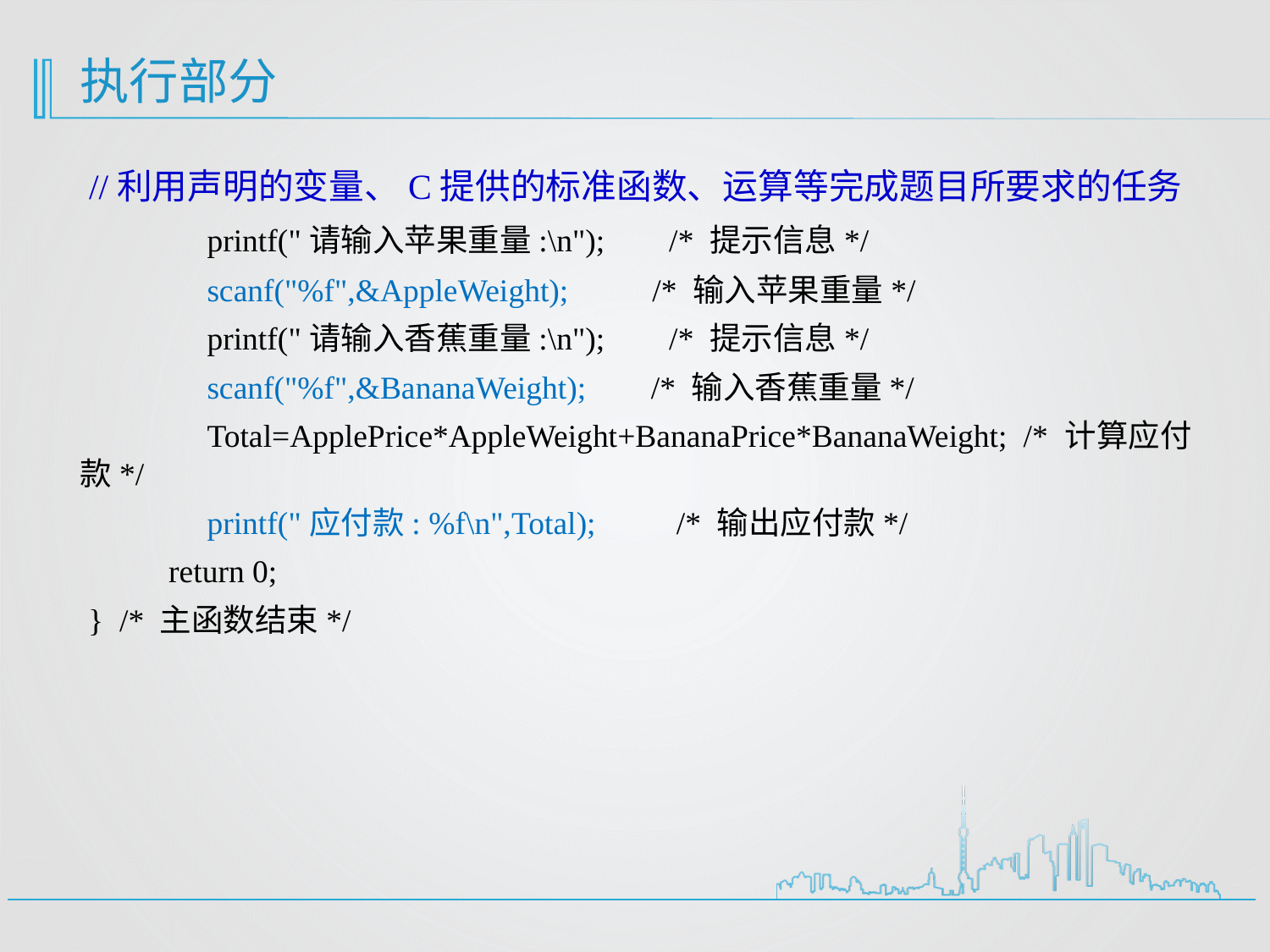

# 执行部分
 //利用声明的变量、C提供的标准函数、运算等完成题目所要求的任务
	printf("请输入苹果重量:\n");        /* 提示信息*/
	scanf("%f",&AppleWeight);	        /* 输入苹果重量*/
	printf("请输入香蕉重量:\n");        /* 提示信息*/
	scanf("%f",&BananaWeight);        /* 输入香蕉重量*/
	Total=ApplePrice*AppleWeight+BananaPrice*BananaWeight;  /* 计算应付款*/
	printf("应付款: %f\n",Total);          /* 输出应付款*/
           return 0;
 }  /* 主函数结束*/